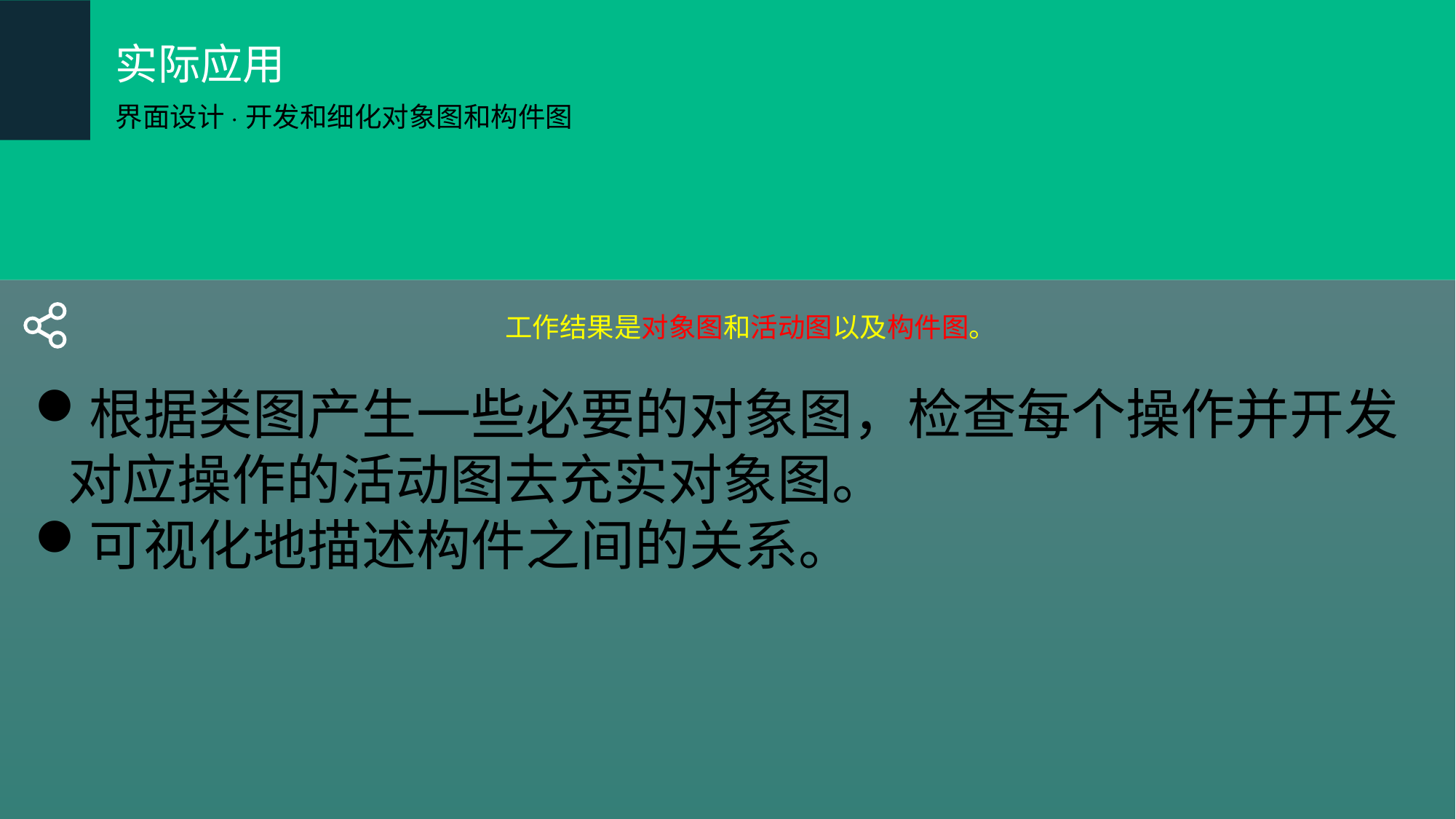

实际应用
界面设计·开发和细化对象图和构件图

工作结果是对象图和活动图以及构件图。
根据类图产生一些必要的对象图，检查每个操作并开发对应操作的活动图去充实对象图。
可视化地描述构件之间的关系。